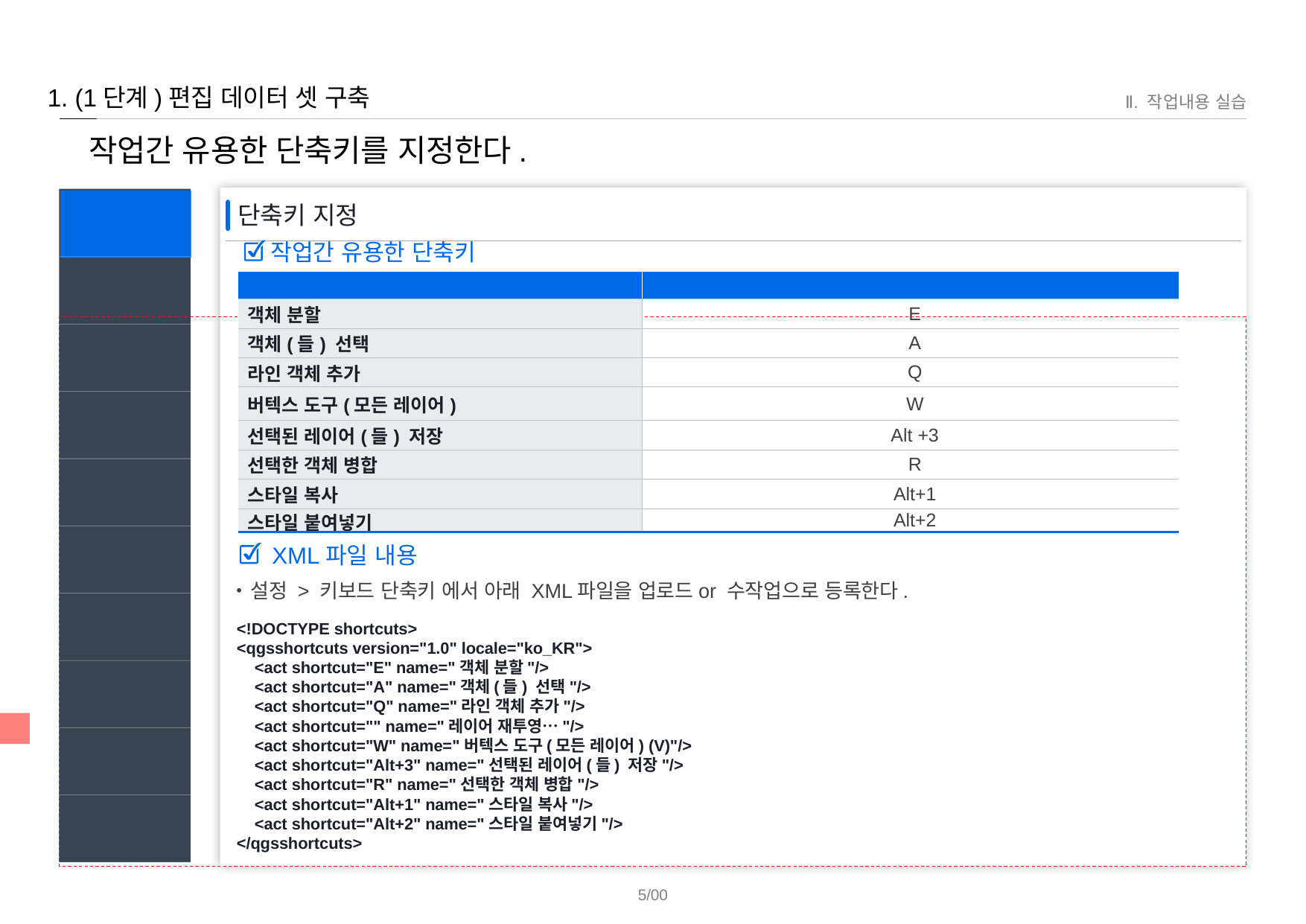

1. (1단계)편집 데이터 셋 구축
Ⅱ. 작업내용 실습
 작업간 유용한 단축키를 지정한다.
자치구 교통분석 업무 지원

단축키 지정
작업준비
작업간 유용한 단축키

| 항목 | 단축키 |
| --- | --- |
| 객체 분할 | E |
| 객체(들) 선택 | A |
| 라인 객체 추가 | Q |
| 버텍스 도구(모든 레이어) | W |
| 선택된 레이어(들) 저장 | Alt +3 |
| 선택한 객체 병합 | R |
| 스타일 복사 | Alt+1 |
| 스타일 붙여넣기 | Alt+2 |
형상·속성 생성
자치구 교통분석 업무 지원

데이터 부재로 인한 문제 해소
민원 대응용 데이터 제공

임시ID부여
자전거 기반정보 관리

시스템을 통한 자전거도로 관리
일원화된 관리체계 정립
DB 인서트
대중교통 / 따릉이 분석

노선 / 정류장 단위 수요분석
대여소별 따릉이 이용현황
 XML파일 내용

설정 > 키보드 단축키 에서 아래 XML파일을 업로드or 수작업으로 등록한다.
<!DOCTYPE shortcuts>
<qgsshortcuts version="1.0" locale="ko_KR">
    <act shortcut="E" name="객체 분할"/>
    <act shortcut="A" name="객체(들) 선택"/>
    <act shortcut="Q" name="라인 객체 추가"/>
    <act shortcut="" name="레이어 재투영…"/>
    <act shortcut="W" name="버텍스 도구(모든 레이어) (V)"/>
    <act shortcut="Alt+3" name="선택된 레이어(들) 저장"/>
    <act shortcut="R" name="선택한 객체 병합"/>
    <act shortcut="Alt+1" name="스타일 복사"/>
    <act shortcut="Alt+2" name="스타일 붙여넣기"/>
</qgsshortcuts>
민원 분석

자치구 민원현황 분석
노선 / BIT / CCTV 분석
0.7
자치구 민원현황 분